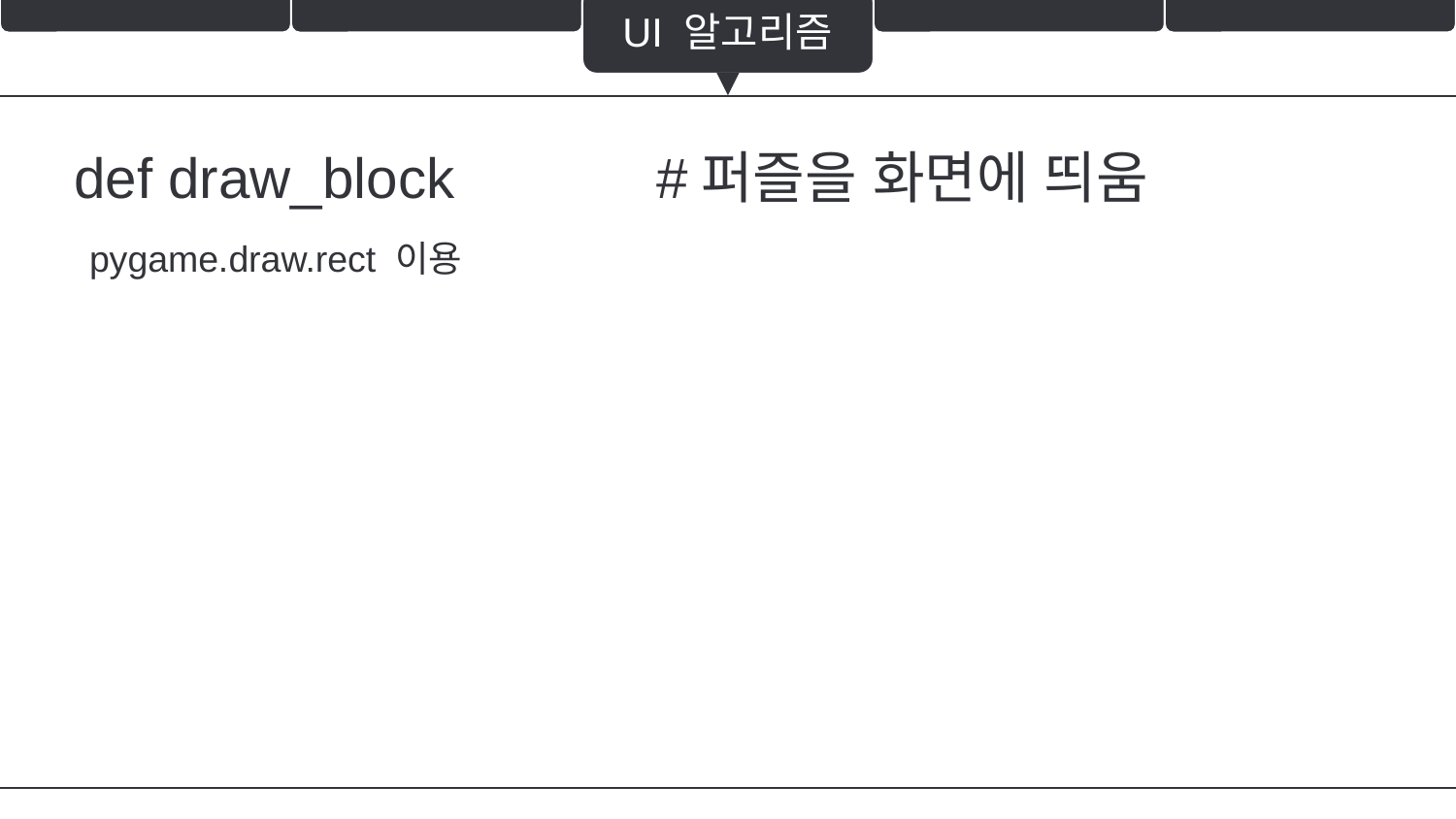

UI 알고리즘
def draw_block		#퍼즐을 화면에 띄움
pygame.draw.rect 이용